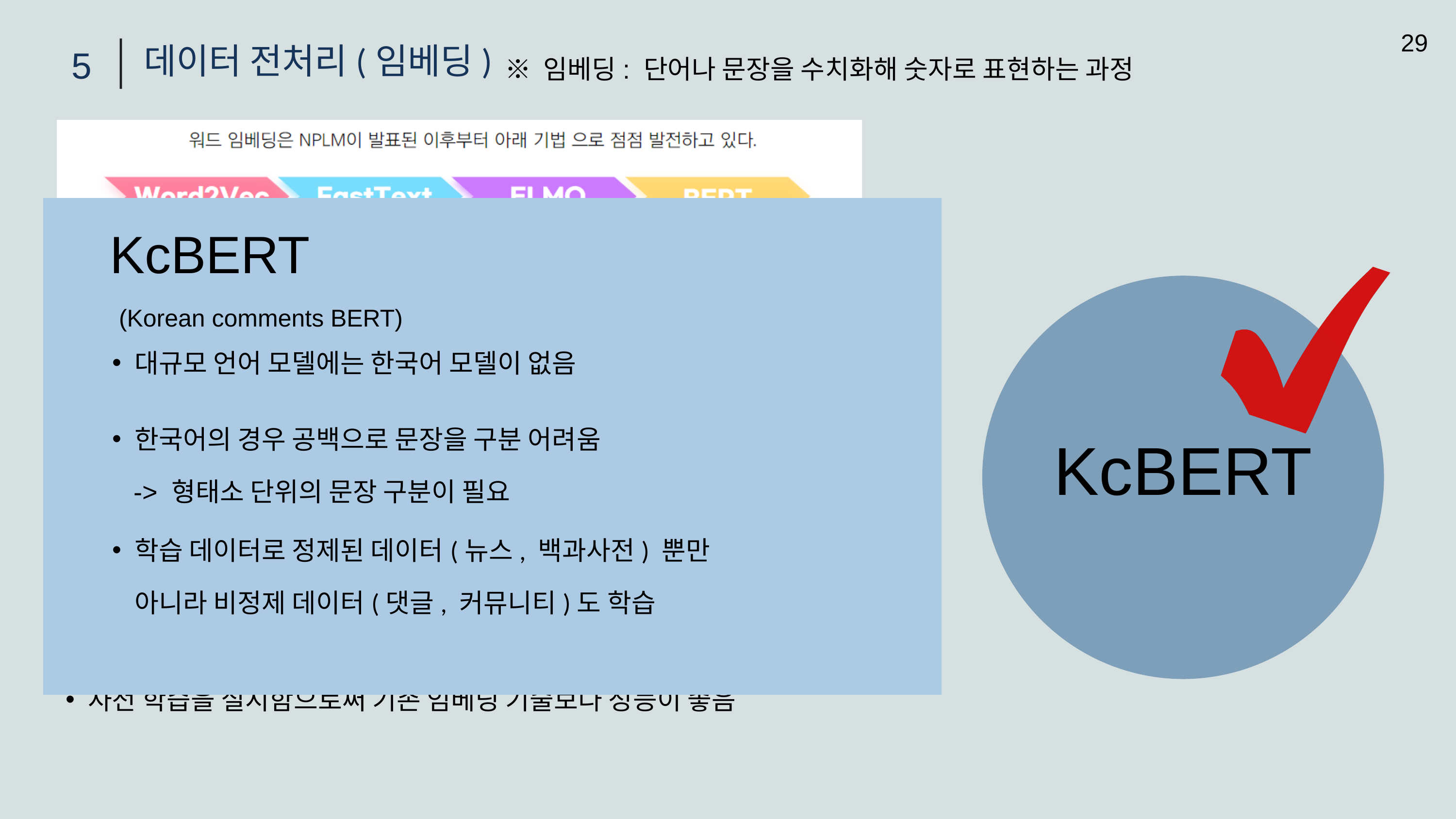

29
※ 임베딩: 단어나 문장을 수치화해 숫자로 표현하는 과정
데이터 전처리(임베딩)
5

KcBERT

BERT

(Korean comments BERT)
대규모 언어 모델에는 한국어 모델이 없음
(Bidirectional Encoder Representations
from Transformers)
한국어의 경우 공백으로 문장을 구분 어려움
      -> 형태소 단위의 문장 구분이 필요
KcBERT
BERT는 구글이 공개한 트랜스포머 인코딩 방식의 모델
       문맥을 양방향으로 이해하고 학습이 가능
학습 데이터로 정제된 데이터(뉴스, 백과사전) 뿐만 아니라 비정제 데이터(댓글, 커뮤니티)도 학습
Neural Network 구조의 유연성과 풍부한 표현력으로
      문맥을 다양하게 학습할 수 있고  정확도가 높아지고 있음
사전 학습을 실시함으로써 기존 임베딩 기술보다 성능이 좋음